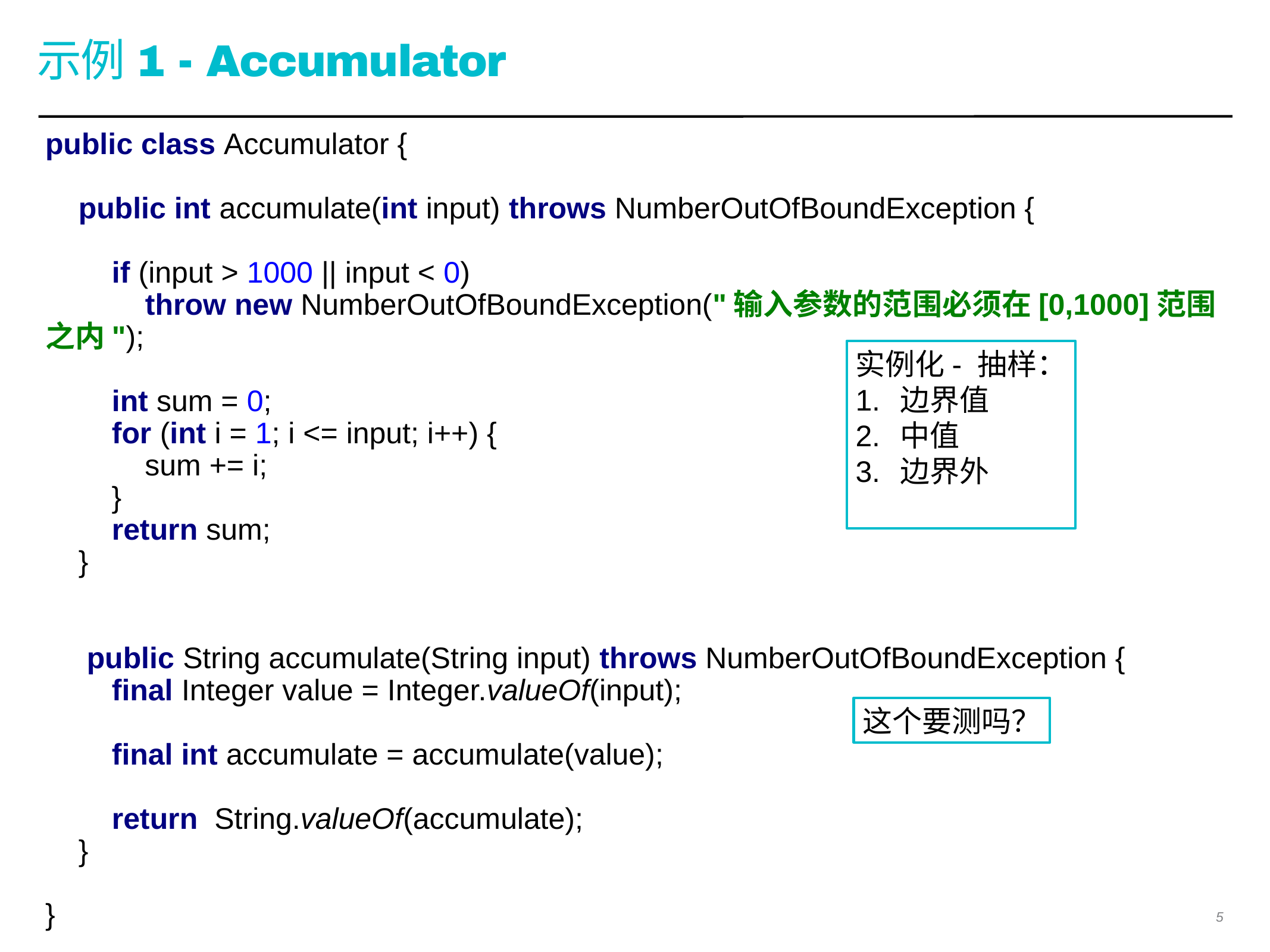

# 示例1 - Accumulator
public class Accumulator {
    public int accumulate(int input) throws NumberOutOfBoundException {
        if (input > 1000 || input < 0)
            throw new NumberOutOfBoundException("输入参数的范围必须在[0,1000]范围之内");
        int sum = 0;
        for (int i = 1; i <= input; i++) {
            sum += i;
        }
        return sum;
    }
     public String accumulate(String input) throws NumberOutOfBoundException {
        final Integer value = Integer.valueOf(input);
        final int accumulate = accumulate(value);
        return  String.valueOf(accumulate);
    }
}
实例化- 抽样：
边界值
中值
边界外

这个要测吗？
5